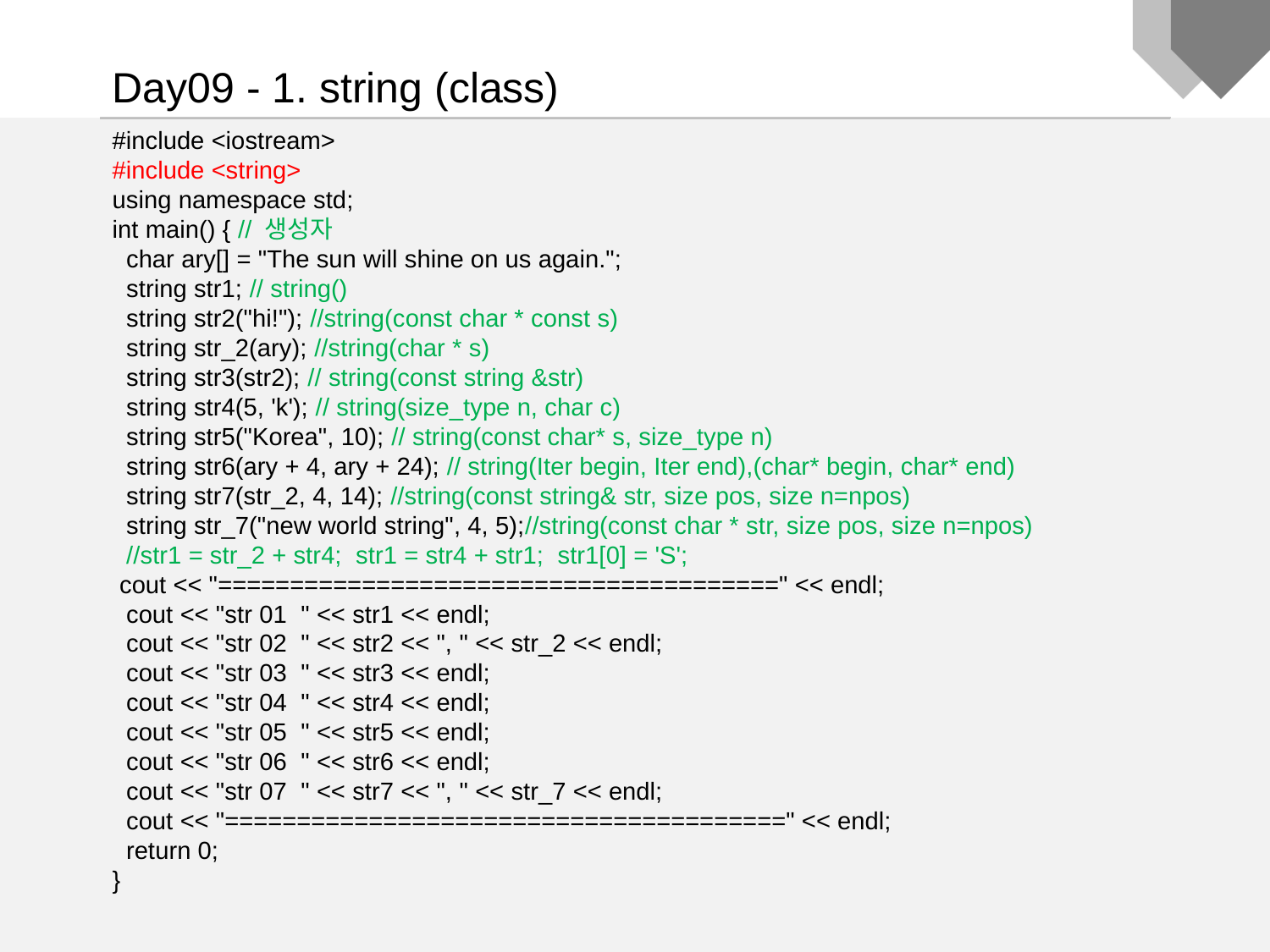

Day09 - 1. string (class)
#include <iostream>
#include <string>
using namespace std;
int main() { // 생성자
  char ary[] = "The sun will shine on us again.";
  string str1; // string()
  string str2("hi!"); //string(const char * const s)
  string str_2(ary); //string(char * s)
  string str3(str2); // string(const string &str)
  string str4(5, 'k'); // string(size_type n, char c)
  string str5("Korea", 10); // string(const char* s, size_type n)
  string str6(ary + 4, ary + 24); // string(Iter begin, Iter end),(char* begin, char* end)
  string str7(str_2, 4, 14); //string(const string& str, size pos, size n=npos)
  string str_7("new world string", 4, 5);//string(const char * str, size pos, size n=npos)
  //str1 = str_2 + str4;  str1 = str4 + str1;  str1[0] = 'S';
 cout << "=======================================" << endl;
  cout << "str 01  " << str1 << endl;
  cout << "str 02  " << str2 << ", " << str_2 << endl;
  cout << "str 03  " << str3 << endl;
  cout << "str 04  " << str4 << endl;
  cout << "str 05  " << str5 << endl;
  cout << "str 06  " << str6 << endl;
  cout << "str 07  " << str7 << ", " << str_7 << endl;
  cout << "=======================================" << endl;
  return 0;
}